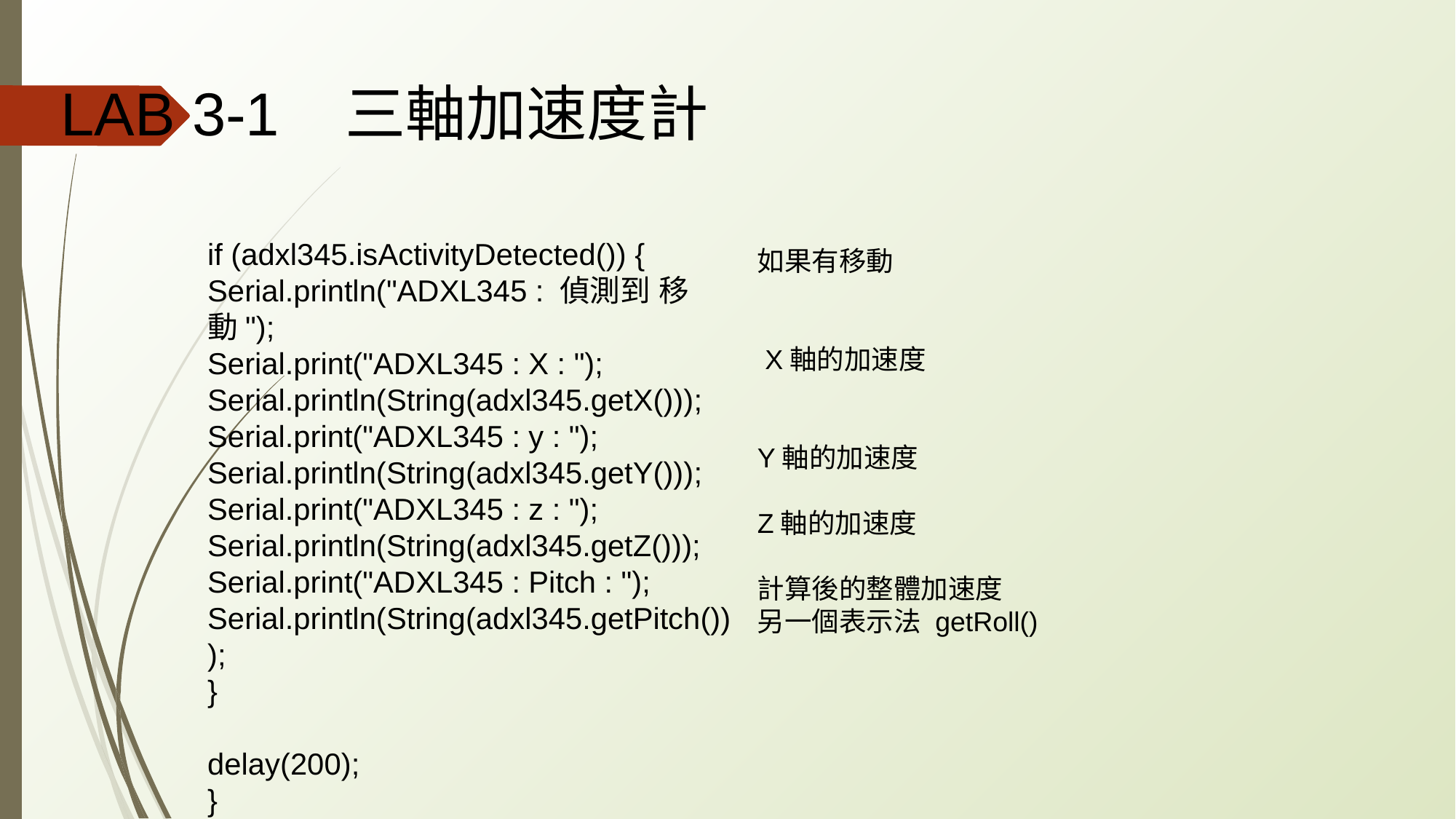

LAB 3-1   三軸加速度計

if (adxl345.isActivityDetected()) {
Serial.println("ADXL345 : 偵測到 移動");
Serial.print("ADXL345 : X : ");
Serial.println(String(adxl345.getX()));
Serial.print("ADXL345 : y : ");
Serial.println(String(adxl345.getY()));
Serial.print("ADXL345 : z : ");
Serial.println(String(adxl345.getZ()));
Serial.print("ADXL345 : Pitch : ");
Serial.println(String(adxl345.getPitch()));
}

delay(200);
}

如果有移動

 X軸的加速度

Y軸的加速度

Z軸的加速度

計算後的整體加速度
另一個表示法 getRoll()